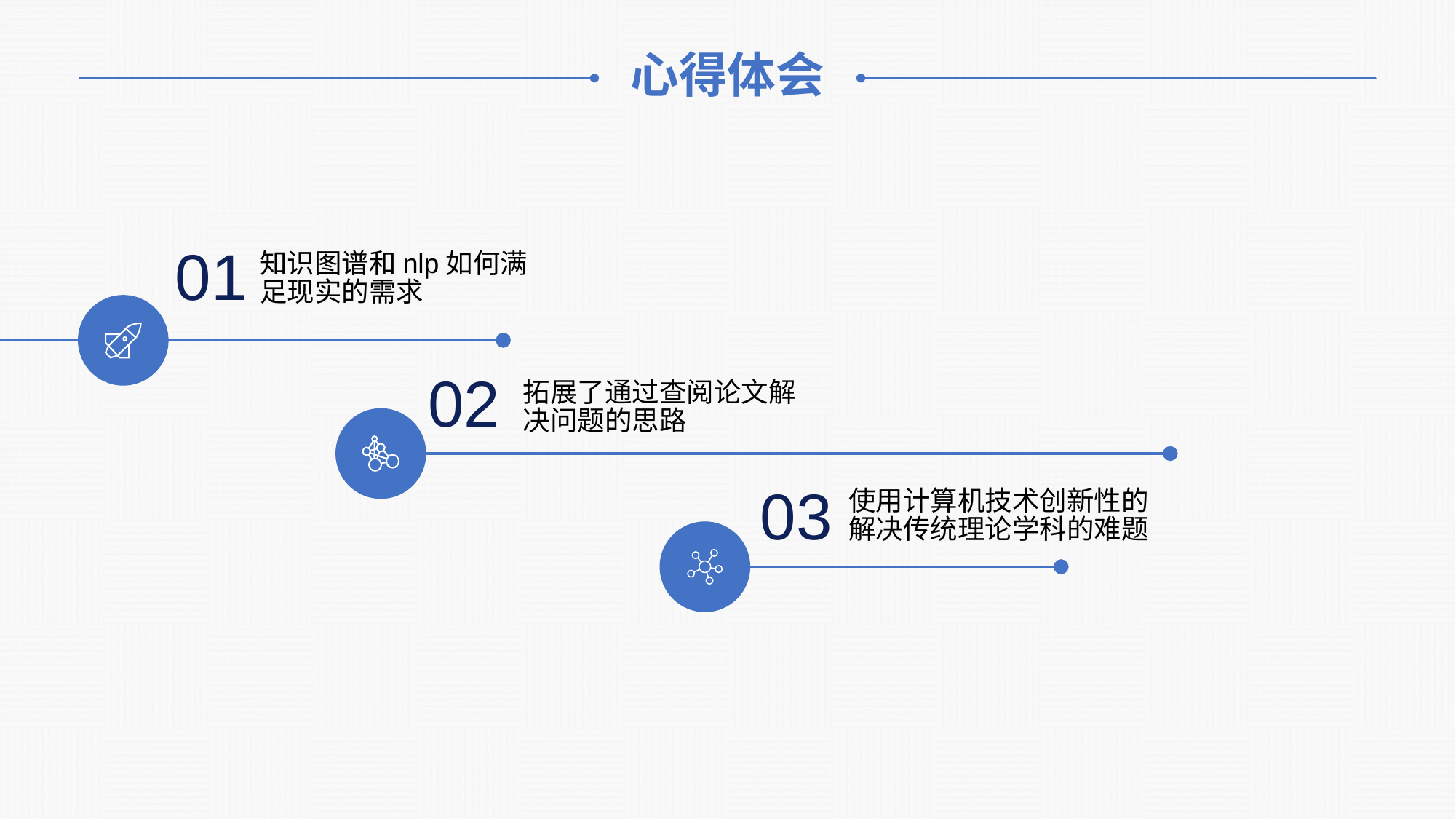

心得体会
01
知识图谱和nlp如何满足现实的需求

02
拓展了通过查阅论文解决问题的思路

03
使用计算机技术创新性的解决传统理论学科的难题